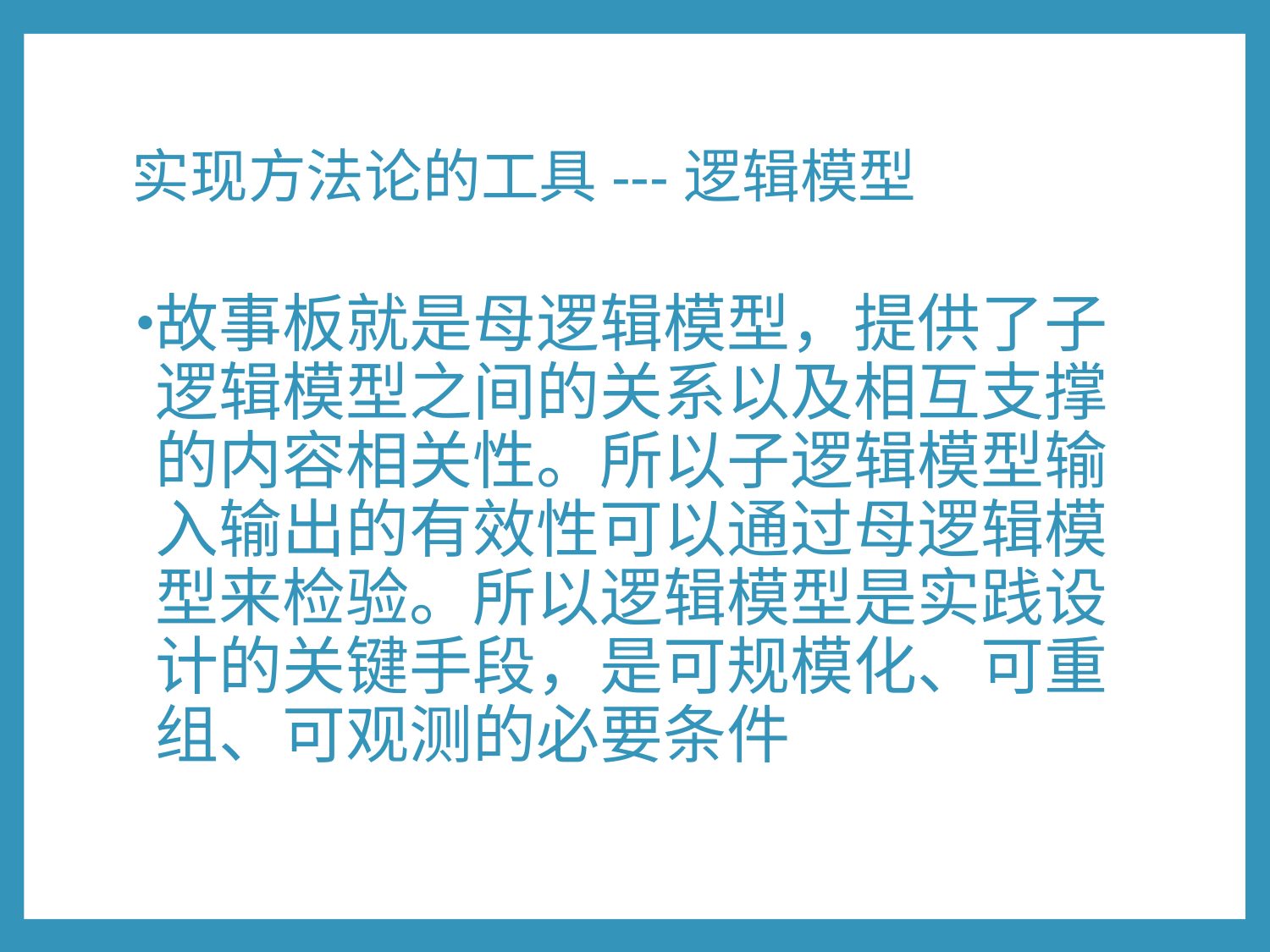

# 实现方法论的工具---逻辑模型
故事板就是母逻辑模型，提供了子逻辑模型之间的关系以及相互支撑的内容相关性。所以子逻辑模型输入输出的有效性可以通过母逻辑模型来检验。所以逻辑模型是实践设计的关键手段，是可规模化、可重组、可观测的必要条件